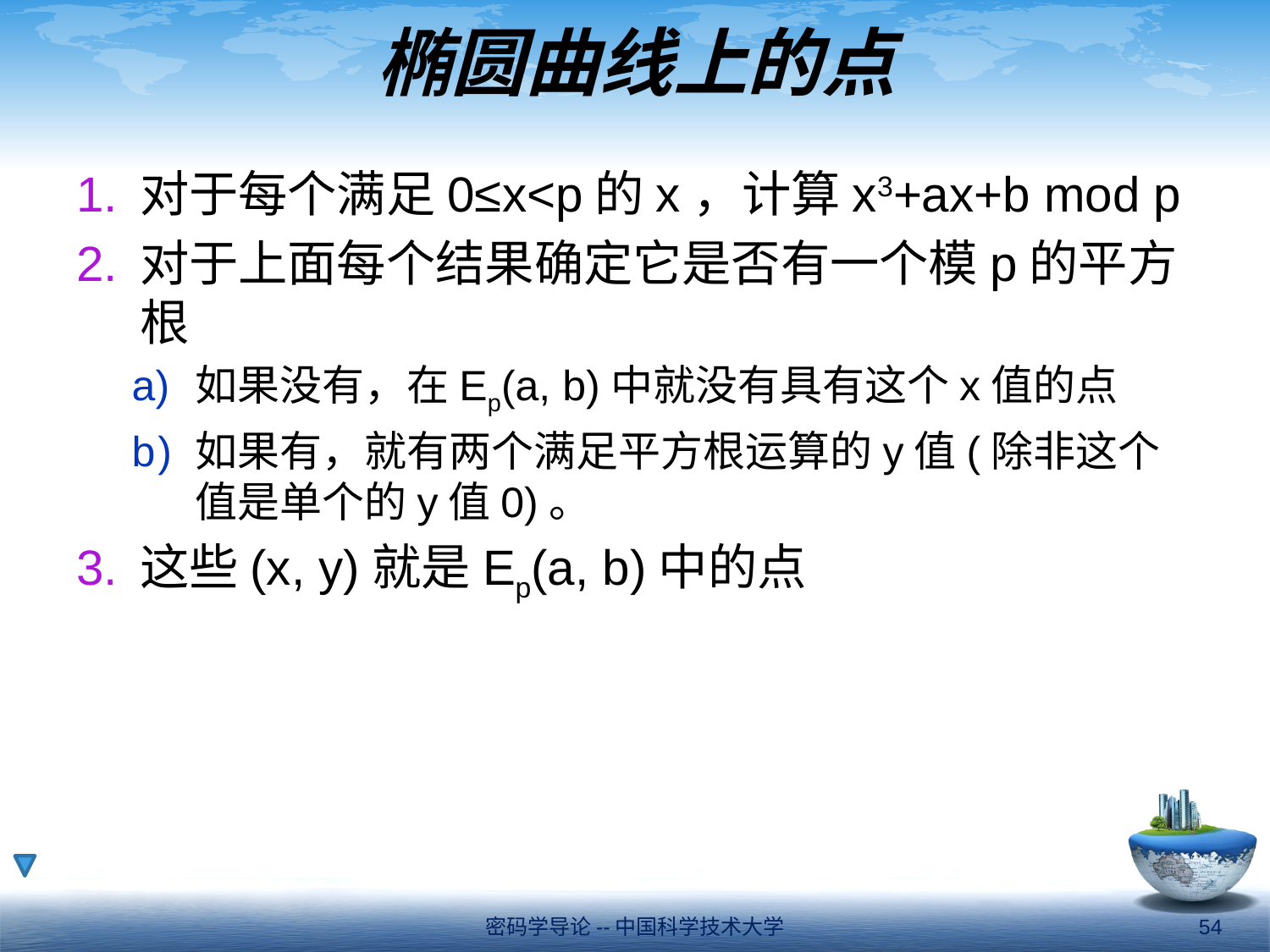

# 椭圆曲线上的点
对于每个满足0≤x<p的x，计算x3+ax+b mod p
对于上面每个结果确定它是否有一个模p的平方根
如果没有，在Ep(a, b)中就没有具有这个x值的点
如果有，就有两个满足平方根运算的y值(除非这个值是单个的y值0)。
这些(x, y)就是Ep(a, b)中的点

密码学导论--中国科学技术大学
54